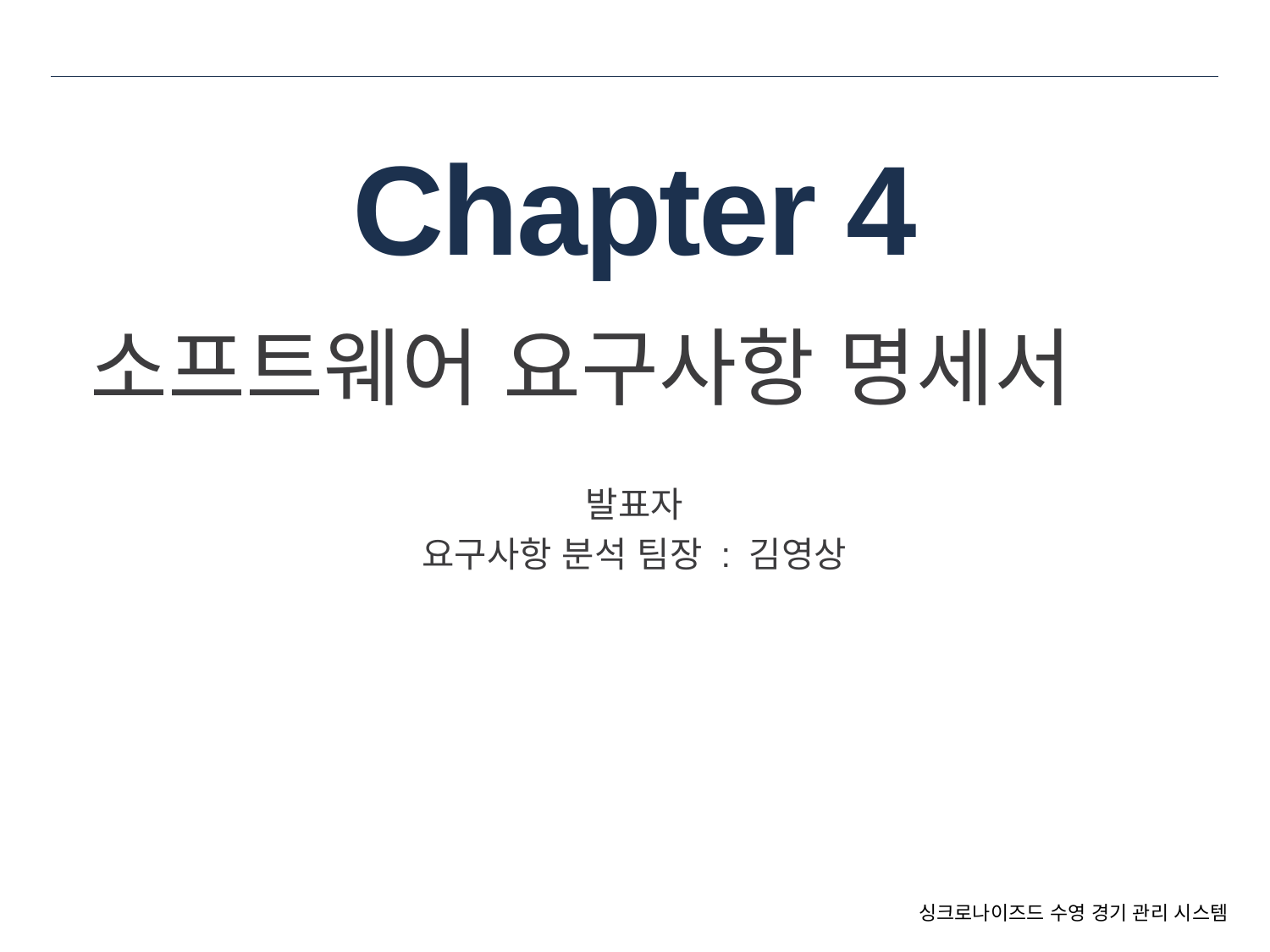

# Chapter 4
소프트웨어 요구사항 명세서
발표자
요구사항 분석 팀장 : 김영상
싱크로나이즈드 수영 경기 관리 시스템